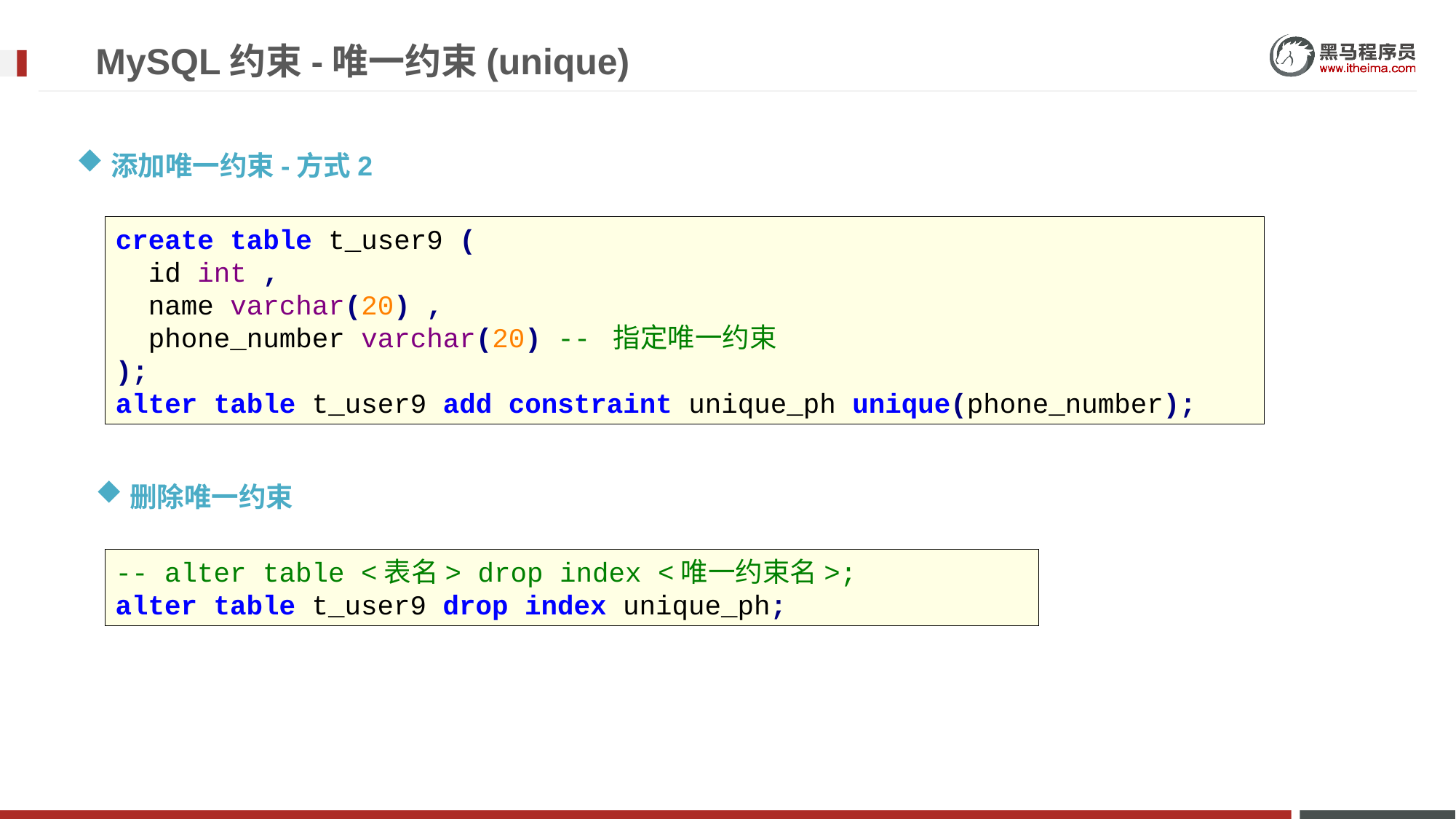

# MySQL约束-唯一约束(unique)
添加唯一约束-方式2
create table t_user9 (
  id int ,
  name varchar(20) ,
  phone_number varchar(20) -- 指定唯一约束
);
alter table t_user9 add constraint unique_ph unique(phone_number);
删除唯一约束
-- alter table <表名> drop index <唯一约束名>;
alter table t_user9 drop index unique_ph;